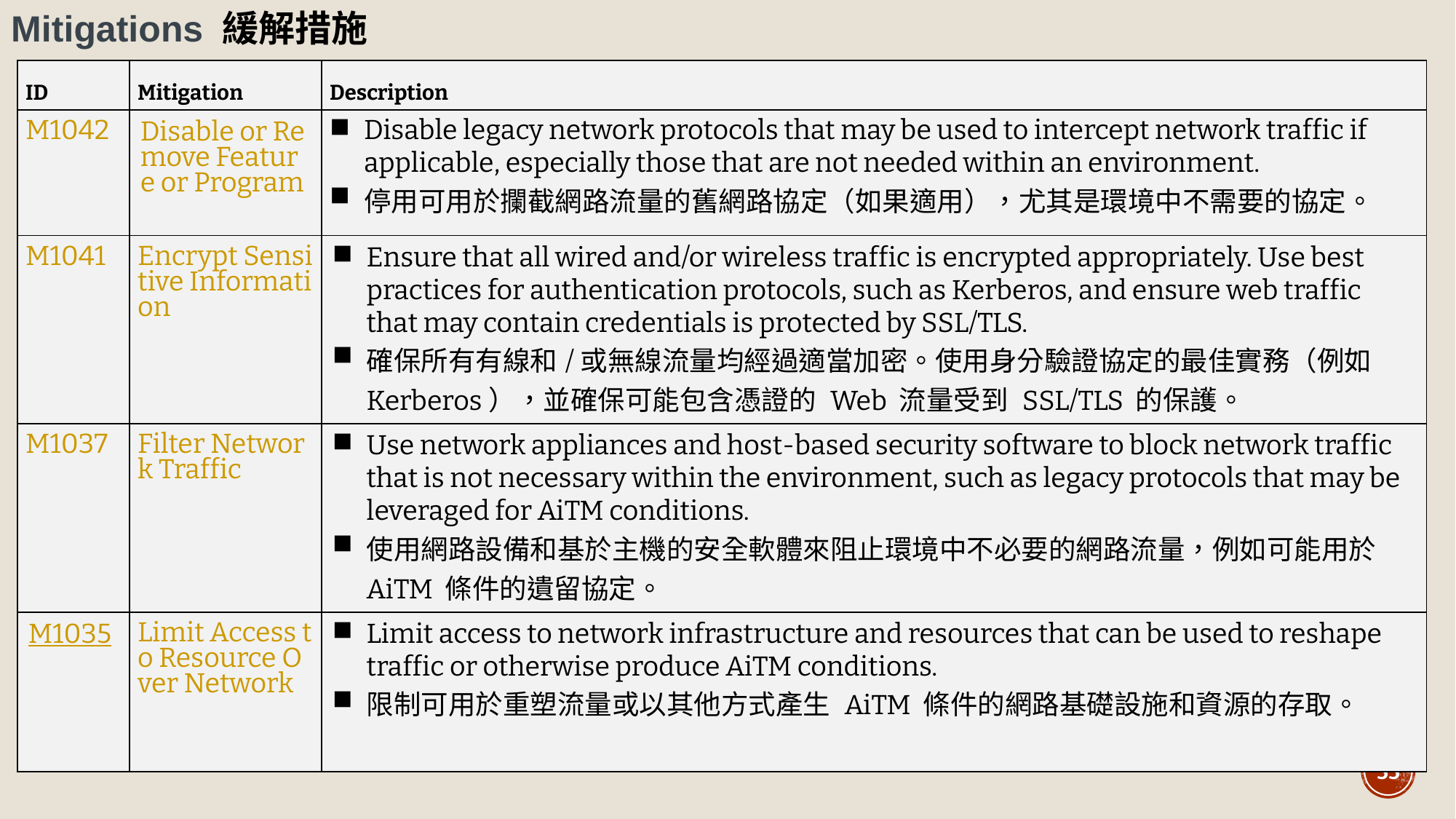

Mitigations 緩解措施
| ID | Mitigation | Description |
| --- | --- | --- |
| M1042 | Disable or Remove Feature or Program | Disable legacy network protocols that may be used to intercept network traffic if applicable, especially those that are not needed within an environment. 停用可用於攔截網路流量的舊網路協定（如果適用），尤其是環境中不需要的協定。 |
| M1041 | Encrypt Sensitive Information | Ensure that all wired and/or wireless traffic is encrypted appropriately. Use best practices for authentication protocols, such as Kerberos, and ensure web traffic that may contain credentials is protected by SSL/TLS. 確保所有有線和/或無線流量均經過適當加密。使用身分驗證協定的最佳實務（例如 Kerberos），並確保可能包含憑證的 Web 流量受到 SSL/TLS 的保護。 |
| M1037 | Filter Network Traffic | Use network appliances and host-based security software to block network traffic that is not necessary within the environment, such as legacy protocols that may be leveraged for AiTM conditions. 使用網路設備和基於主機的安全軟體來阻止環境中不必要的網路流量，例如可能用於 AiTM 條件的遺留協定。 |
| M1035 | Limit Access to Resource Over Network | Limit access to network infrastructure and resources that can be used to reshape traffic or otherwise produce AiTM conditions. 限制可用於重塑流量或以其他方式產生 AiTM 條件的網路基礎設施和資源的存取。 |
55